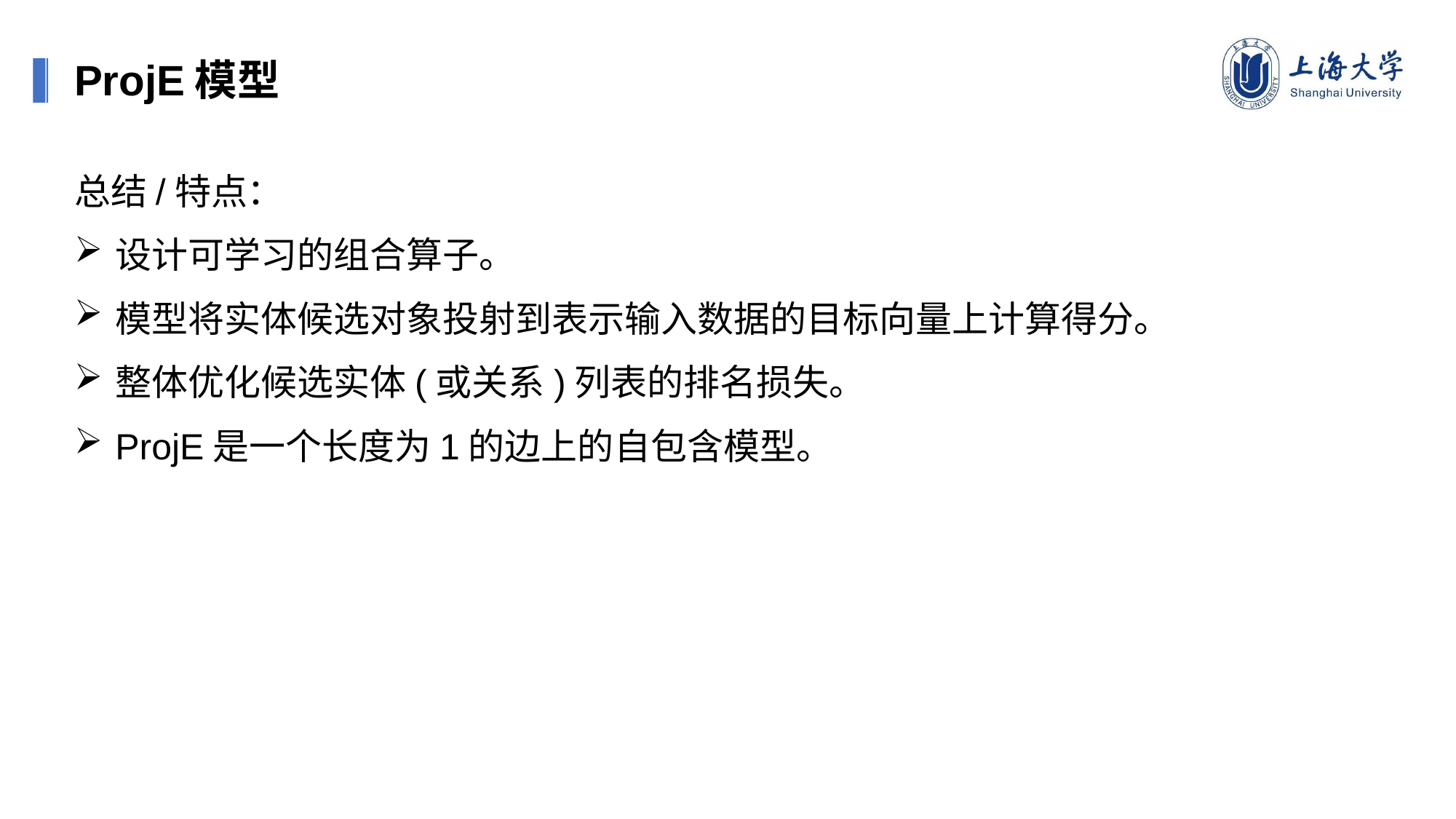

ProjE模型

总结/特点：
设计可学习的组合算子。
模型将实体候选对象投射到表示输入数据的目标向量上计算得分。
整体优化候选实体(或关系)列表的排名损失。
ProjE是一个长度为1的边上的自包含模型。